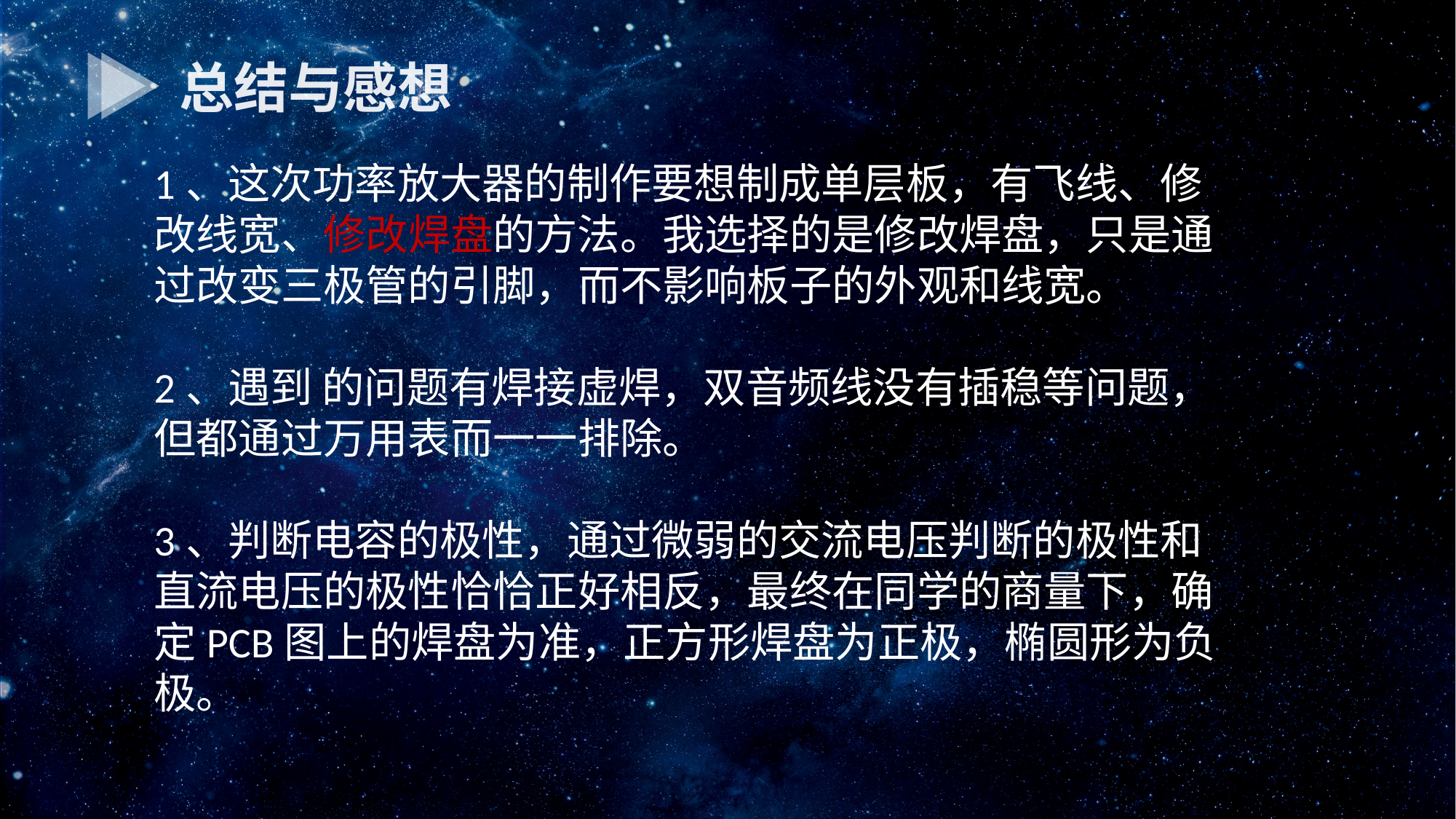

总结与感想
1、这次功率放大器的制作要想制成单层板，有飞线、修改线宽、修改焊盘的方法。我选择的是修改焊盘，只是通过改变三极管的引脚，而不影响板子的外观和线宽。

2、遇到 的问题有焊接虚焊，双音频线没有插稳等问题，但都通过万用表而一一排除。

3、判断电容的极性，通过微弱的交流电压判断的极性和直流电压的极性恰恰正好相反，最终在同学的商量下，确定PCB图上的焊盘为准，正方形焊盘为正极，椭圆形为负极。